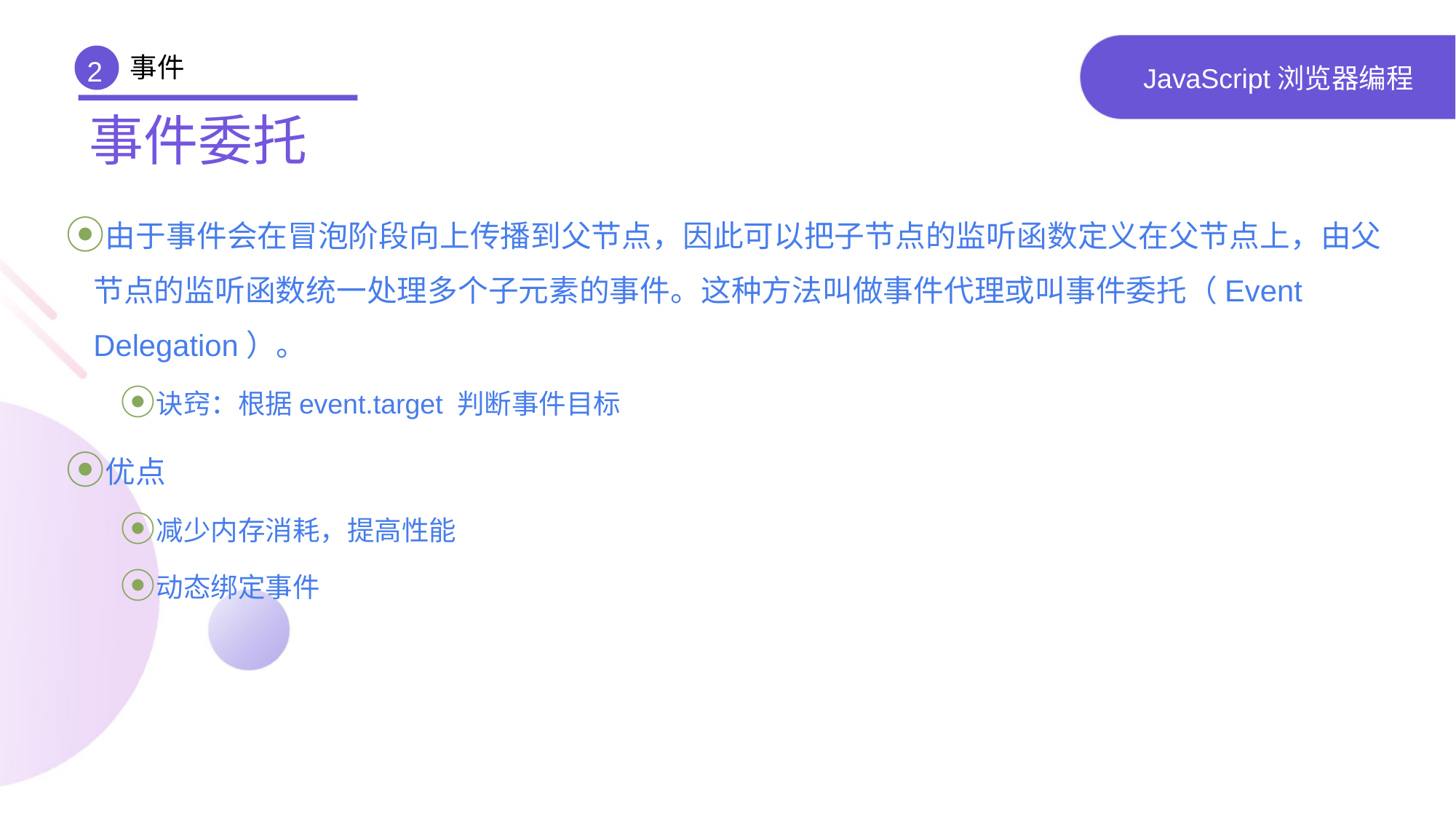

事件
2
# JavaScript浏览器编程
事件委托
由于事件会在冒泡阶段向上传播到父节点，因此可以把子节点的监听函数定义在父节点上，由父节点的监听函数统一处理多个子元素的事件。这种方法叫做事件代理或叫事件委托（Event Delegation）。
诀窍：根据event.target 判断事件目标
优点
减少内存消耗，提高性能
动态绑定事件